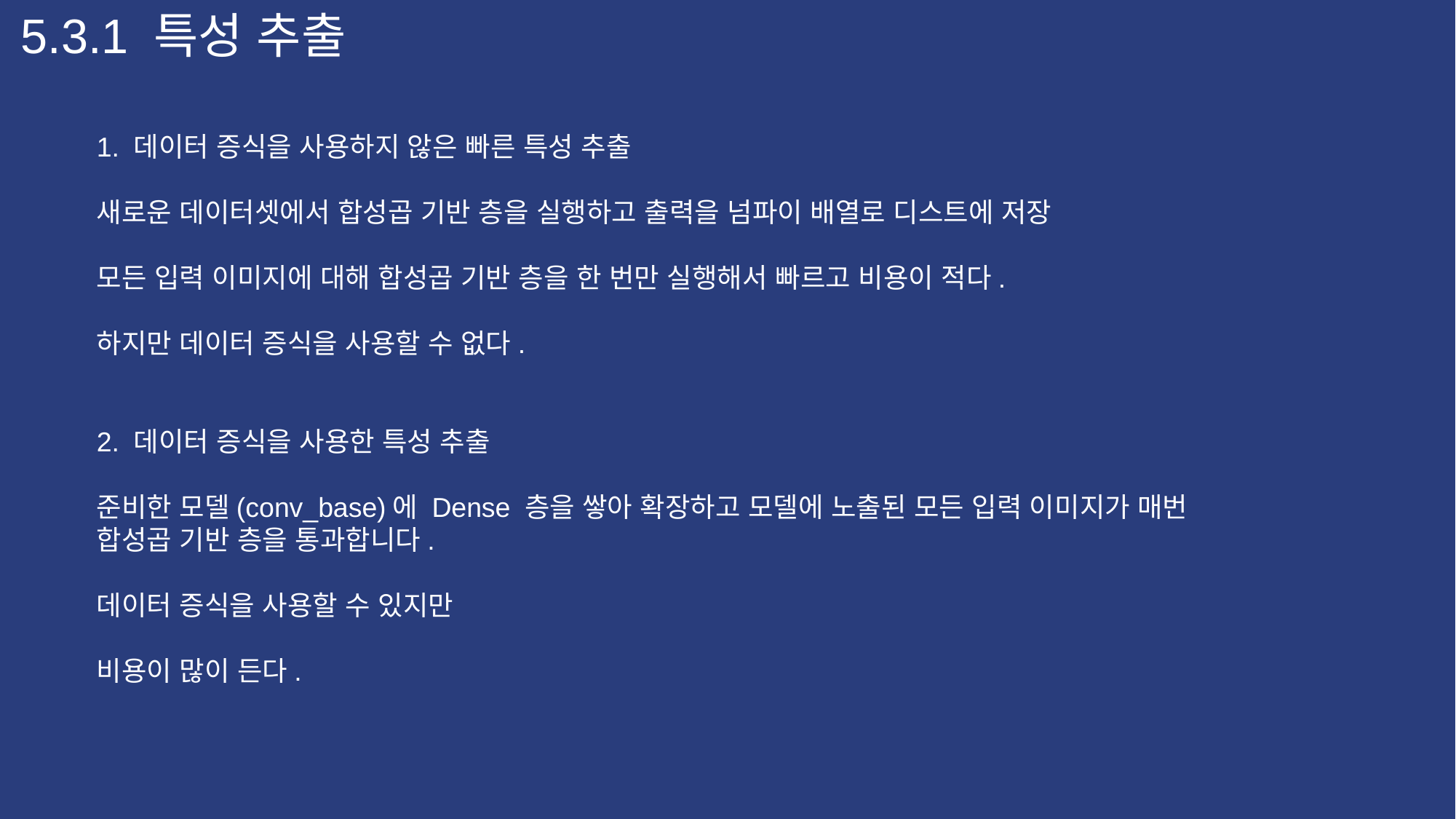

5.3.1 특성 추출
1. 데이터 증식을 사용하지 않은 빠른 특성 추출

새로운 데이터셋에서 합성곱 기반 층을 실행하고 출력을 넘파이 배열로 디스트에 저장

모든 입력 이미지에 대해 합성곱 기반 층을 한 번만 실행해서 빠르고 비용이 적다.

하지만 데이터 증식을 사용할 수 없다.

2. 데이터 증식을 사용한 특성 추출

준비한 모델(conv_base)에 Dense 층을 쌓아 확장하고 모델에 노출된 모든 입력 이미지가 매번 합성곱 기반 층을 통과합니다.

데이터 증식을 사용할 수 있지만

비용이 많이 든다.